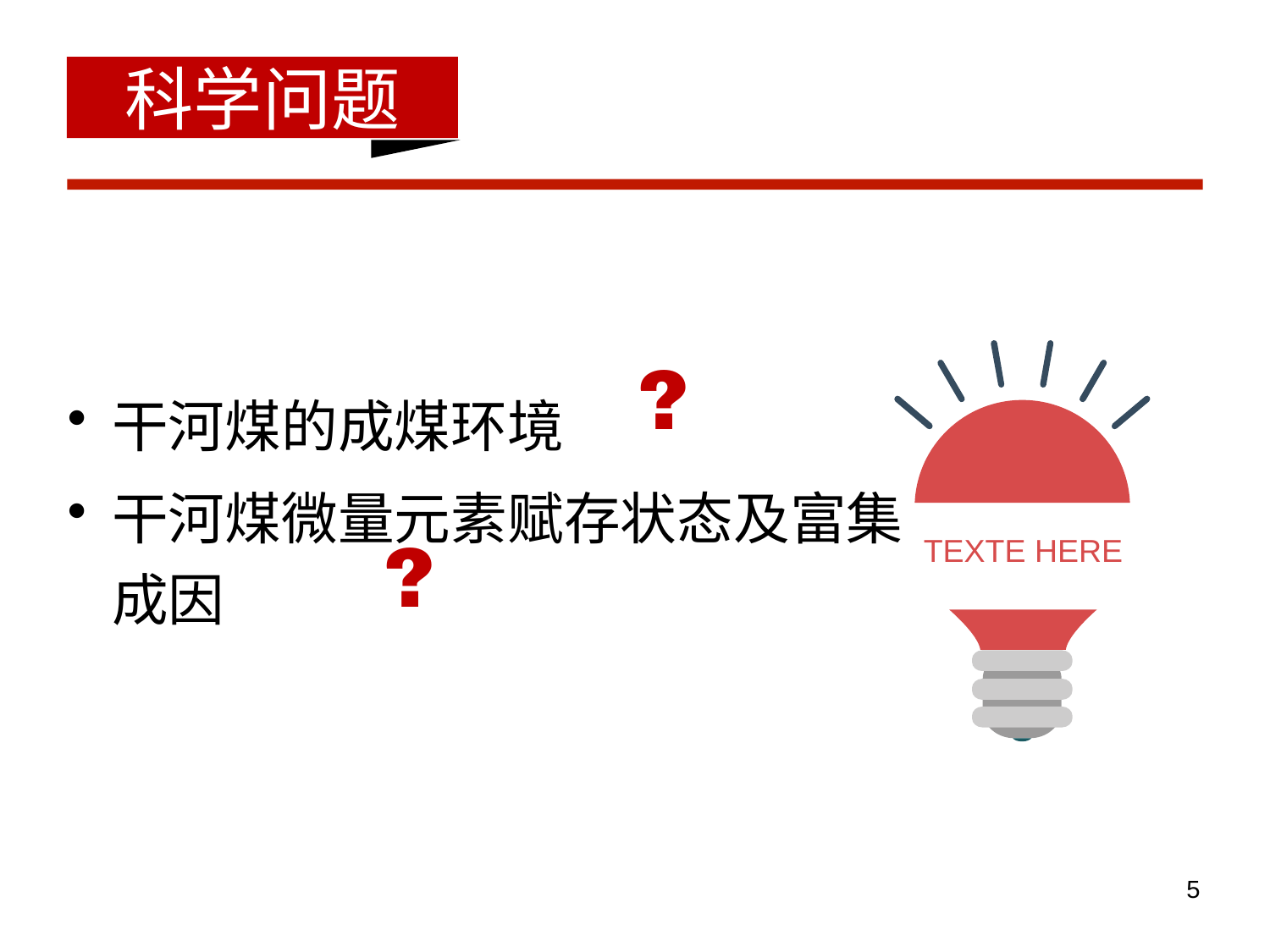

科学问题

# 干河煤的成煤环境
干河煤微量元素赋存状态及富集成因
?

?
TEXTE HERE

5